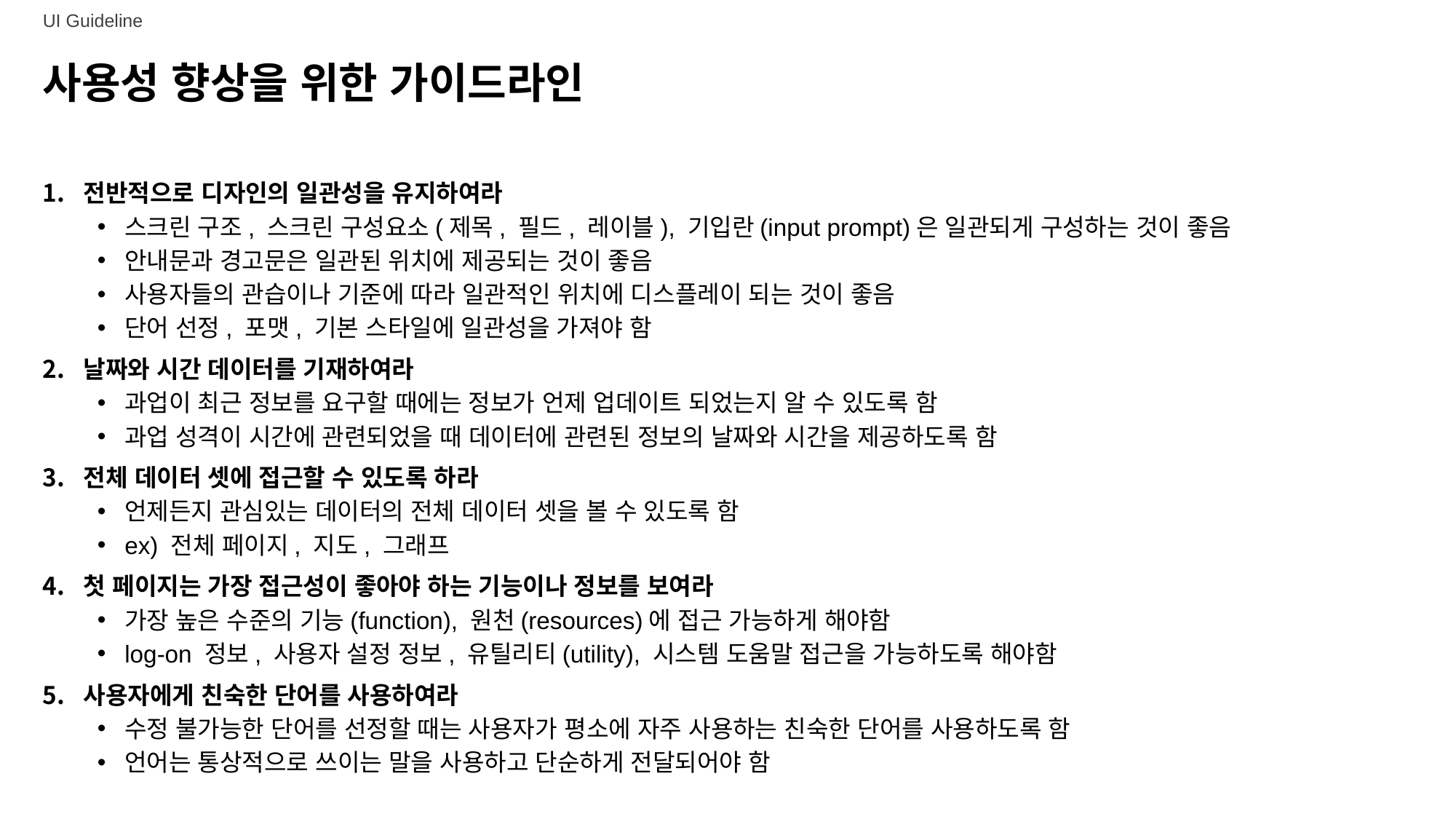

UI Guideline
# 사용성 향상을 위한 가이드라인
전반적으로 디자인의 일관성을 유지하여라
스크린 구조, 스크린 구성요소(제목, 필드, 레이블), 기입란(input prompt)은 일관되게 구성하는 것이 좋음
안내문과 경고문은 일관된 위치에 제공되는 것이 좋음
사용자들의 관습이나 기준에 따라 일관적인 위치에 디스플레이 되는 것이 좋음
단어 선정, 포맷, 기본 스타일에 일관성을 가져야 함
날짜와 시간 데이터를 기재하여라
과업이 최근 정보를 요구할 때에는 정보가 언제 업데이트 되었는지 알 수 있도록 함
과업 성격이 시간에 관련되었을 때 데이터에 관련된 정보의 날짜와 시간을 제공하도록 함
전체 데이터 셋에 접근할 수 있도록 하라
언제든지 관심있는 데이터의 전체 데이터 셋을 볼 수 있도록 함
ex) 전체 페이지, 지도, 그래프
첫 페이지는 가장 접근성이 좋아야 하는 기능이나 정보를 보여라
가장 높은 수준의 기능(function), 원천(resources)에 접근 가능하게 해야함
log-on 정보, 사용자 설정 정보, 유틸리티(utility), 시스템 도움말 접근을 가능하도록 해야함
사용자에게 친숙한 단어를 사용하여라
수정 불가능한 단어를 선정할 때는 사용자가 평소에 자주 사용하는 친숙한 단어를 사용하도록 함
언어는 통상적으로 쓰이는 말을 사용하고 단순하게 전달되어야 함